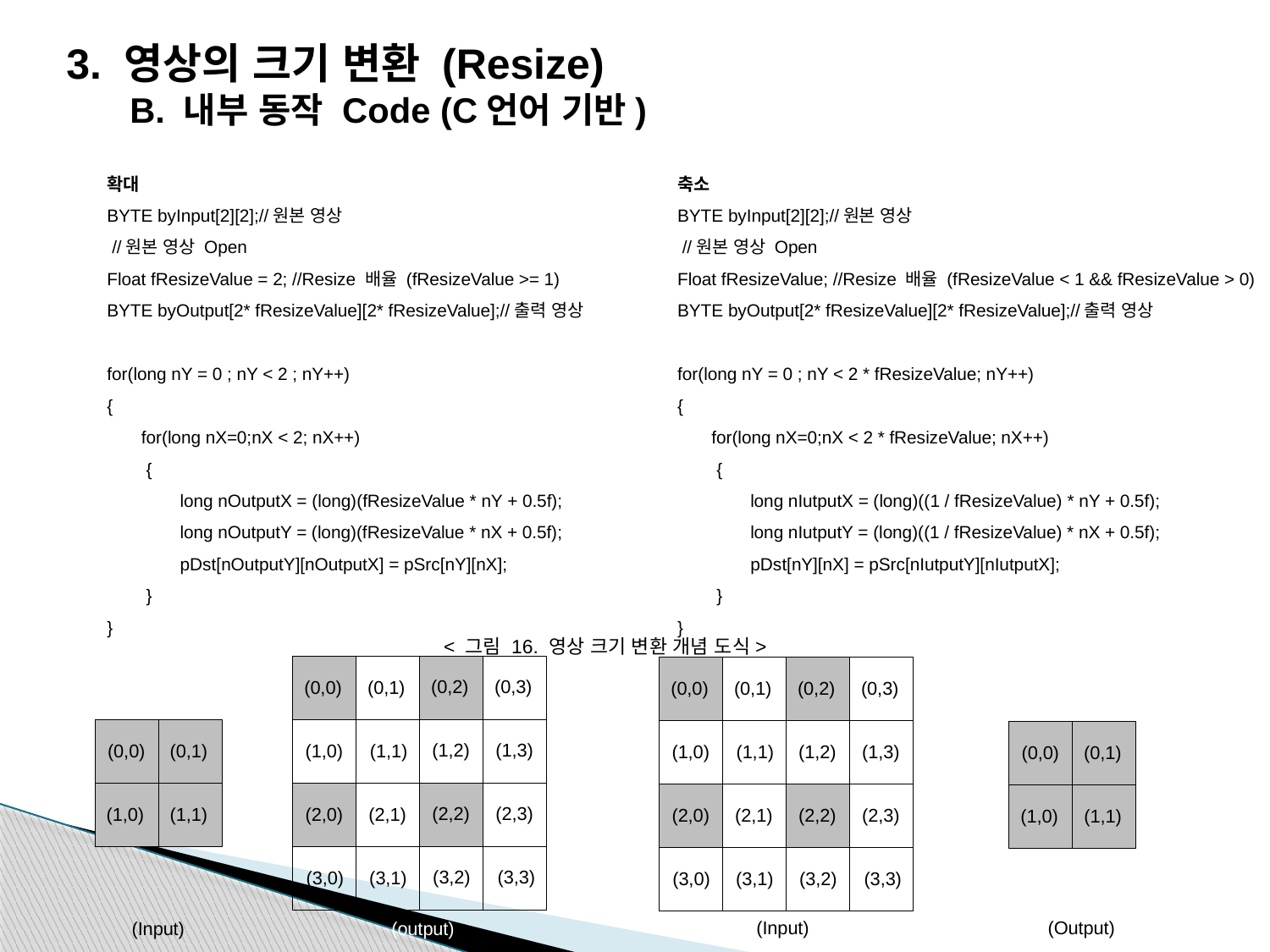

3. 영상의 크기 변환 (Resize)
B. 내부 동작 Code (C언어 기반)
확대
BYTE byInput[2][2];//원본 영상
 //원본 영상 Open
Float fResizeValue = 2; //Resize 배율 (fResizeValue >= 1)
BYTE byOutput[2* fResizeValue][2* fResizeValue];//출력 영상

for(long nY = 0 ; nY < 2 ; nY++)
{
       for(long nX=0;nX < 2; nX++)
        {
               long nOutputX = (long)(fResizeValue * nY + 0.5f);
               long nOutputY = (long)(fResizeValue * nX + 0.5f);
               pDst[nOutputY][nOutputX] = pSrc[nY][nX];
        }
}
축소
BYTE byInput[2][2];//원본 영상
 //원본 영상 Open
Float fResizeValue; //Resize 배율 (fResizeValue < 1 && fResizeValue > 0)
BYTE byOutput[2* fResizeValue][2* fResizeValue];//출력 영상

for(long nY = 0 ; nY < 2 * fResizeValue; nY++)
{
       for(long nX=0;nX < 2 * fResizeValue; nX++)
        {
               long nIutputX = (long)((1 / fResizeValue) * nY + 0.5f);
               long nIutputY = (long)((1 / fResizeValue) * nX + 0.5f);
               pDst[nY][nX] = pSrc[nIutputY][nIutputX];
        }
}
< 그림 16. 영상 크기 변환 개념 도식>

(0,2)
(0,3)
(0,0)
(0,1)
(0,2)
(0,3)
(0,0)
(0,1)

(1,2)
(1,3)
(0,1)
(1,0)
(1,1)
(0,0)
(1,2)
(1,3)
(1,0)
(1,1)
(0,0)
(0,1)

(2,2)
(2,3)
(1,0)
(1,1)
(2,0)
(2,1)
(2,2)
(2,3)
(2,0)
(2,1)
(1,0)
(1,1)

(3,2)
(3,3)
(3,0)
(3,1)
(3,2)
(3,3)
(3,0)
(3,1)
(Input)
(Output)
(Input)
(output)